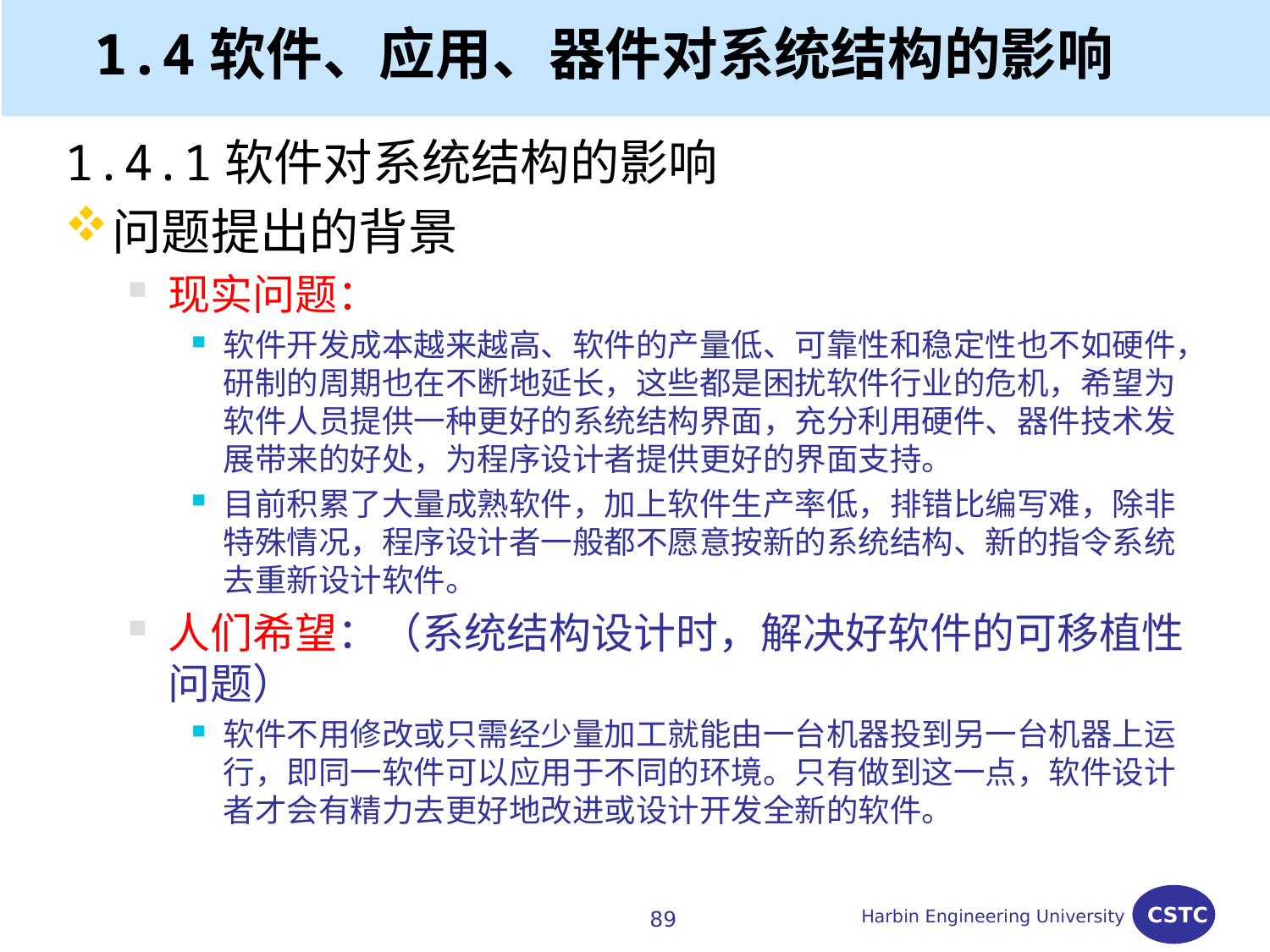

# 1.4软件、应用、器件对系统结构的影响
1.4.1软件对系统结构的影响
问题提出的背景
现实问题：
软件开发成本越来越高、软件的产量低、可靠性和稳定性也不如硬件，研制的周期也在不断地延长，这些都是困扰软件行业的危机，希望为软件人员提供一种更好的系统结构界面，充分利用硬件、器件技术发展带来的好处，为程序设计者提供更好的界面支持。
目前积累了大量成熟软件，加上软件生产率低，排错比编写难，除非特殊情况，程序设计者一般都不愿意按新的系统结构、新的指令系统去重新设计软件。
人们希望：（系统结构设计时，解决好软件的可移植性问题）
软件不用修改或只需经少量加工就能由一台机器投到另一台机器上运行，即同一软件可以应用于不同的环境。只有做到这一点，软件设计者才会有精力去更好地改进或设计开发全新的软件。
89
Harbin Engineering University